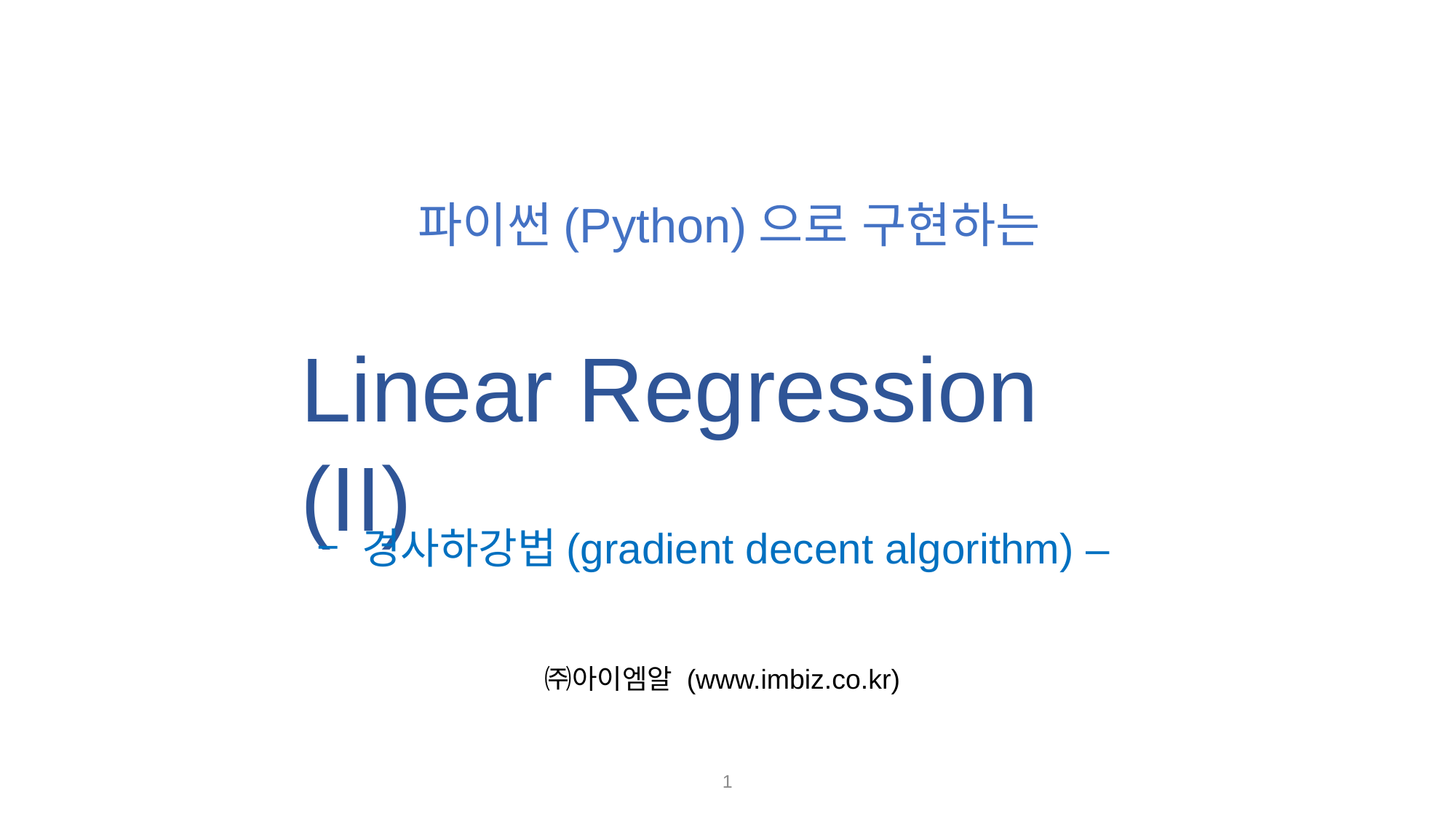

파이썬(Python)으로 구현하는
Linear Regression (II)
– 경사하강법(gradient decent algorithm) –
㈜아이엠알 (www.imbiz.co.kr)
1